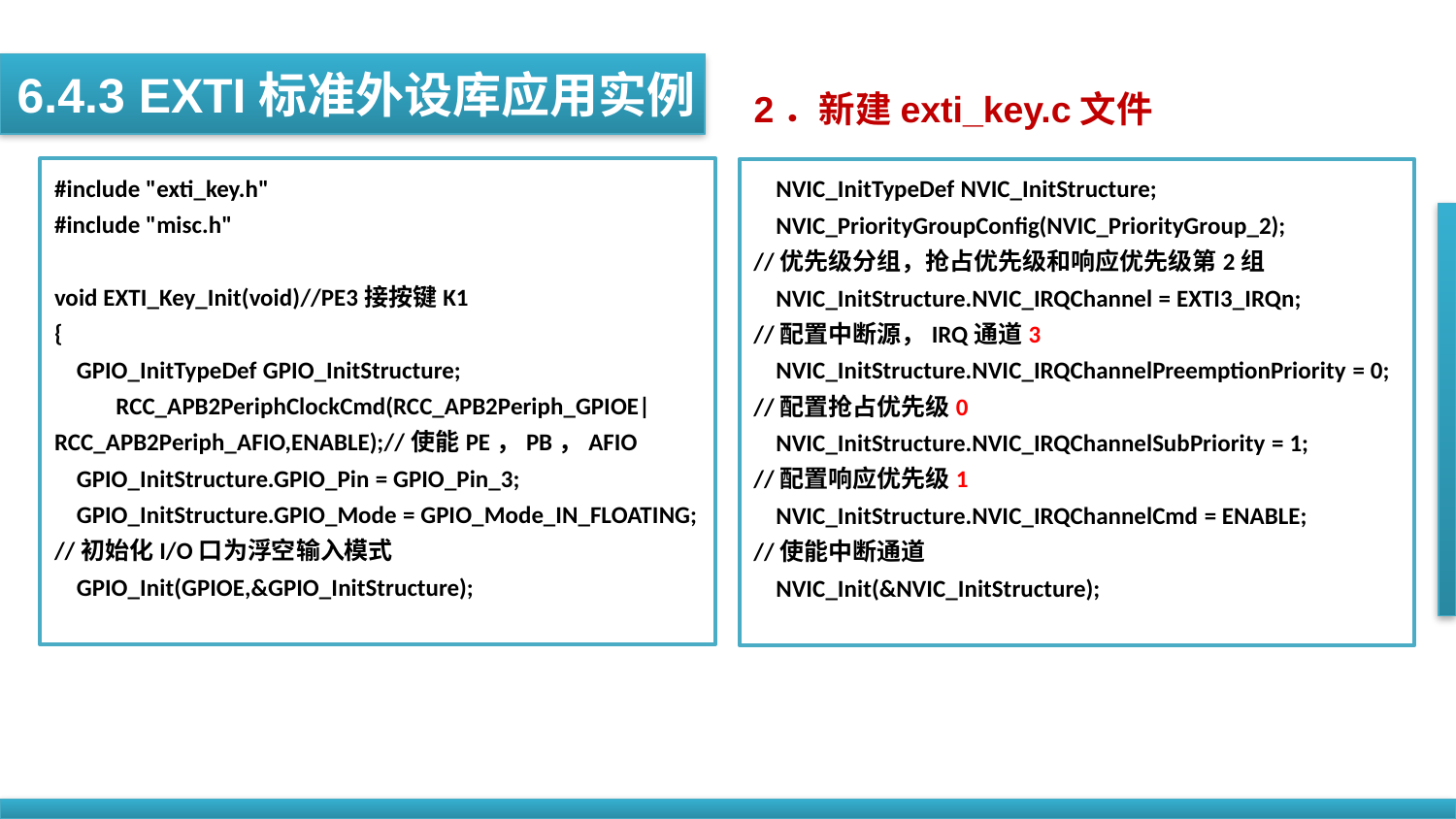

6.4.3 EXTI标准外设库应用实例
2．新建exti_key.c文件
#include "exti_key.h"
#include "misc.h"

void EXTI_Key_Init(void)//PE3接按键K1
{
    GPIO_InitTypeDef GPIO_InitStructure;
           RCC_APB2PeriphClockCmd(RCC_APB2Periph_GPIOE|RCC_APB2Periph_AFIO,ENABLE);//使能PE，PB，AFIO
    GPIO_InitStructure.GPIO_Pin = GPIO_Pin_3;
    GPIO_InitStructure.GPIO_Mode = GPIO_Mode_IN_FLOATING; //初始化I/O口为浮空输入模式
    GPIO_Init(GPIOE,&GPIO_InitStructure);

    NVIC_InitTypeDef NVIC_InitStructure;
    NVIC_PriorityGroupConfig(NVIC_PriorityGroup_2);
//优先级分组，抢占优先级和响应优先级第2组
    NVIC_InitStructure.NVIC_IRQChannel = EXTI3_IRQn;
//配置中断源，IRQ通道3
    NVIC_InitStructure.NVIC_IRQChannelPreemptionPriority = 0;
//配置抢占优先级0
    NVIC_InitStructure.NVIC_IRQChannelSubPriority = 1;
//配置响应优先级1
    NVIC_InitStructure.NVIC_IRQChannelCmd = ENABLE;
//使能中断通道
    NVIC_Init(&NVIC_InitStructure);